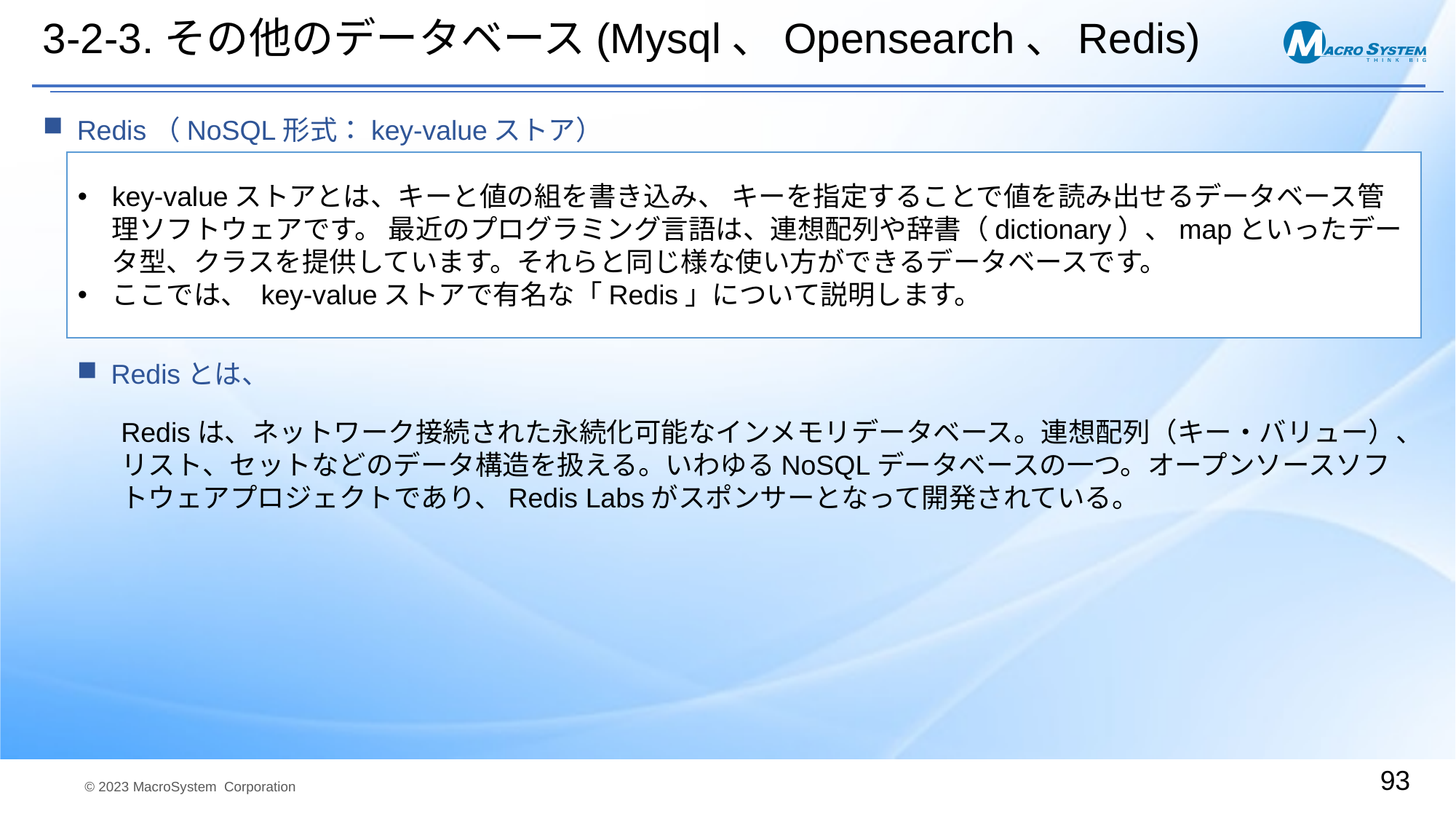

# 3-2-3.その他のデータベース(Mysql、Opensearch、Redis)
Redis（NoSQL形式：key-valueストア）
key-valueストアとは、キーと値の組を書き込み、 キーを指定することで値を読み出せるデータベース管理ソフトウェアです。 最近のプログラミング言語は、連想配列や辞書（dictionary）、mapといったデータ型、クラスを提供しています。それらと同じ様な使い方ができるデータベースです。
ここでは、 key-valueストアで有名な「Redis」について説明します。
Redisとは、
Redisは、ネットワーク接続された永続化可能なインメモリデータベース。連想配列（キー・バリュー）、リスト、セットなどのデータ構造を扱える。いわゆるNoSQLデータベースの一つ。オープンソースソフトウェアプロジェクトであり、Redis Labsがスポンサーとなって開発されている。